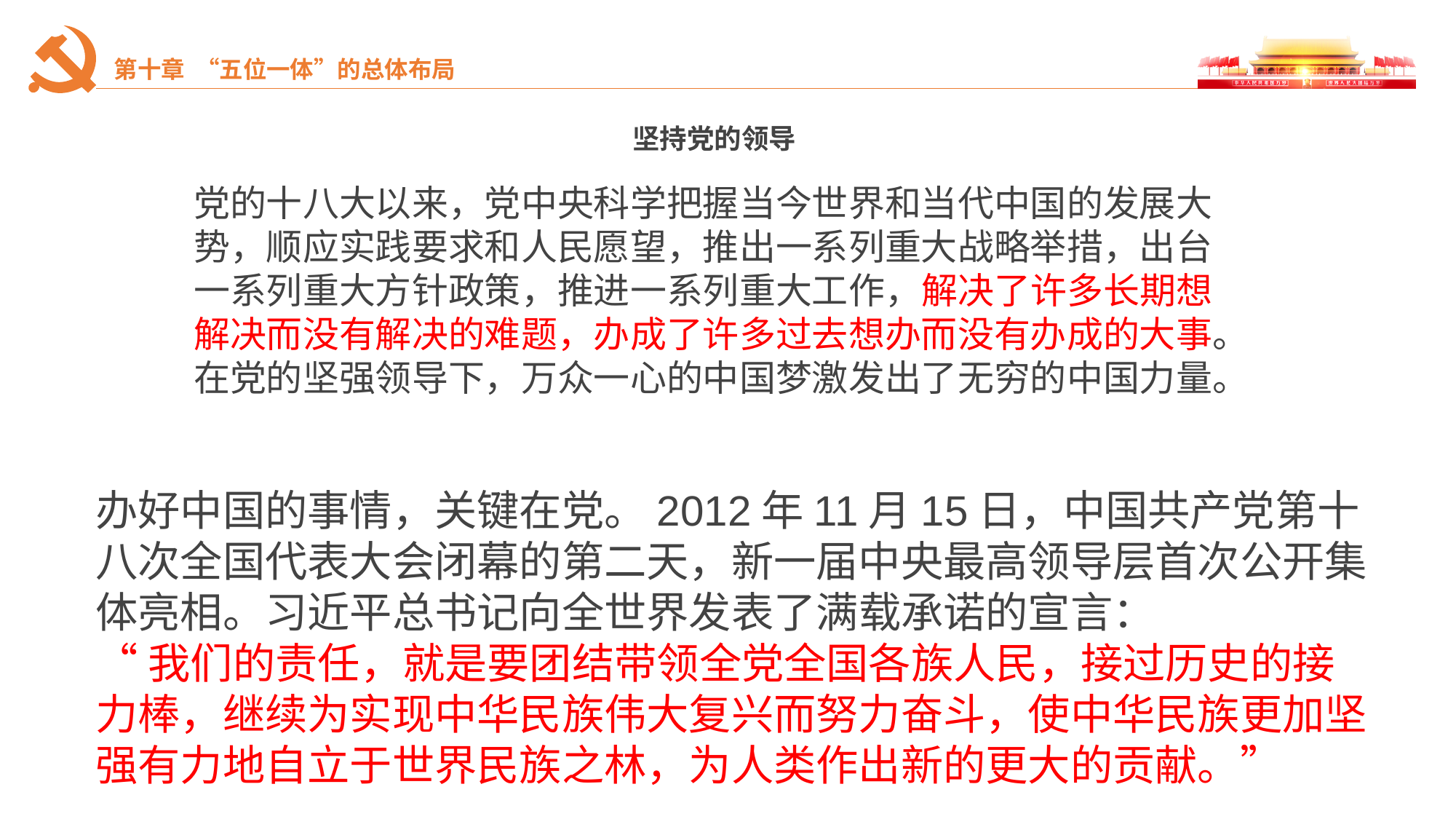

坚持党的领导
党的十八大以来，党中央科学把握当今世界和当代中国的发展大势，顺应实践要求和人民愿望，推出一系列重大战略举措，出台一系列重大方针政策，推进一系列重大工作，解决了许多长期想解决而没有解决的难题，办成了许多过去想办而没有办成的大事。在党的坚强领导下，万众一心的中国梦激发出了无穷的中国力量。
办好中国的事情，关键在党。2012年11月15日，中国共产党第十八次全国代表大会闭幕的第二天，新一届中央最高领导层首次公开集体亮相。习近平总书记向全世界发表了满载承诺的宣言：
“我们的责任，就是要团结带领全党全国各族人民，接过历史的接力棒，继续为实现中华民族伟大复兴而努力奋斗，使中华民族更加坚强有力地自立于世界民族之林，为人类作出新的更大的贡献。”